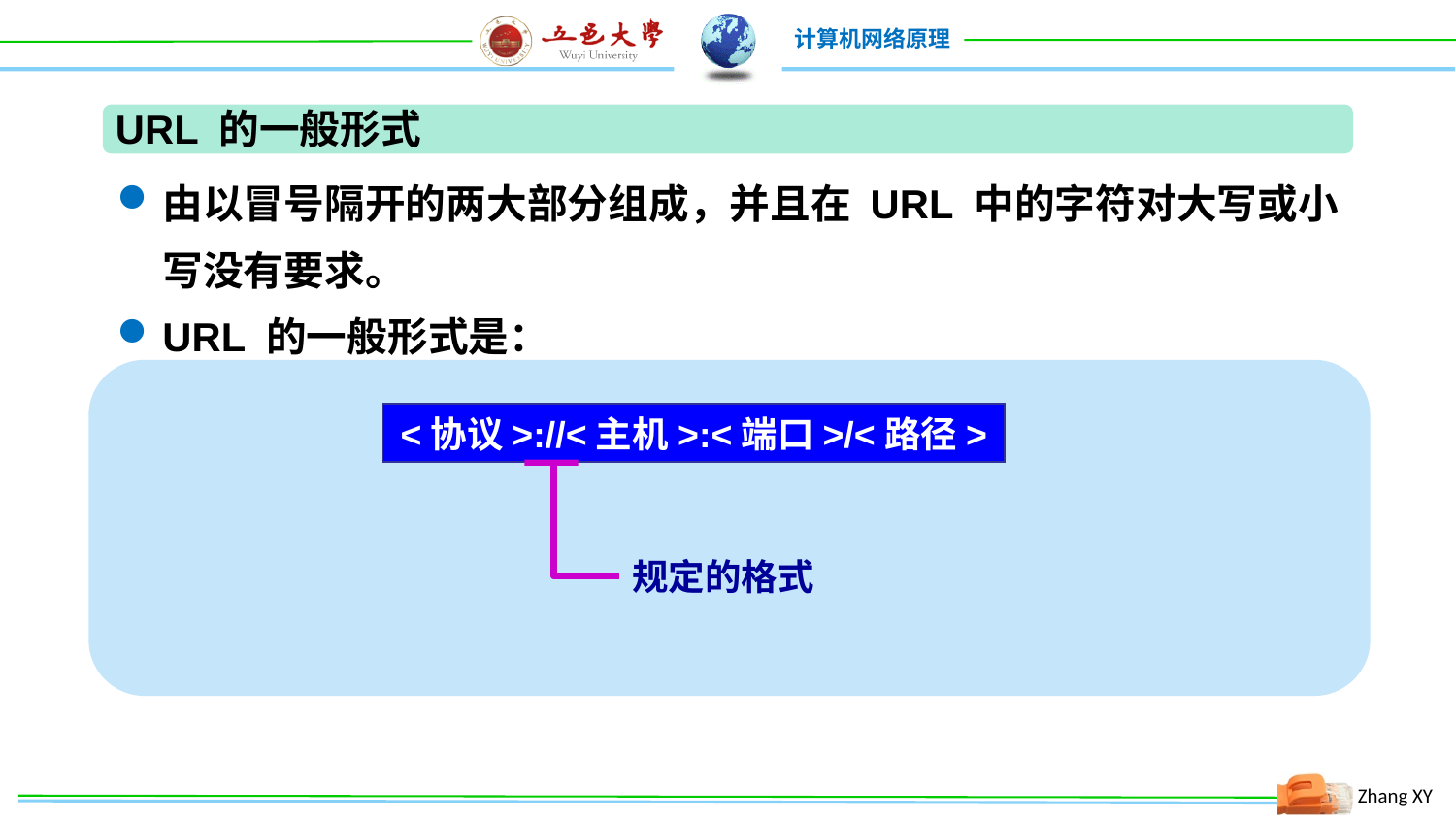

URL 的一般形式

由以冒号隔开的两大部分组成，并且在 URL 中的字符对大写或小写没有要求。
URL 的一般形式是：

<协议>://<主机>:<端口>/<路径>

规定的格式